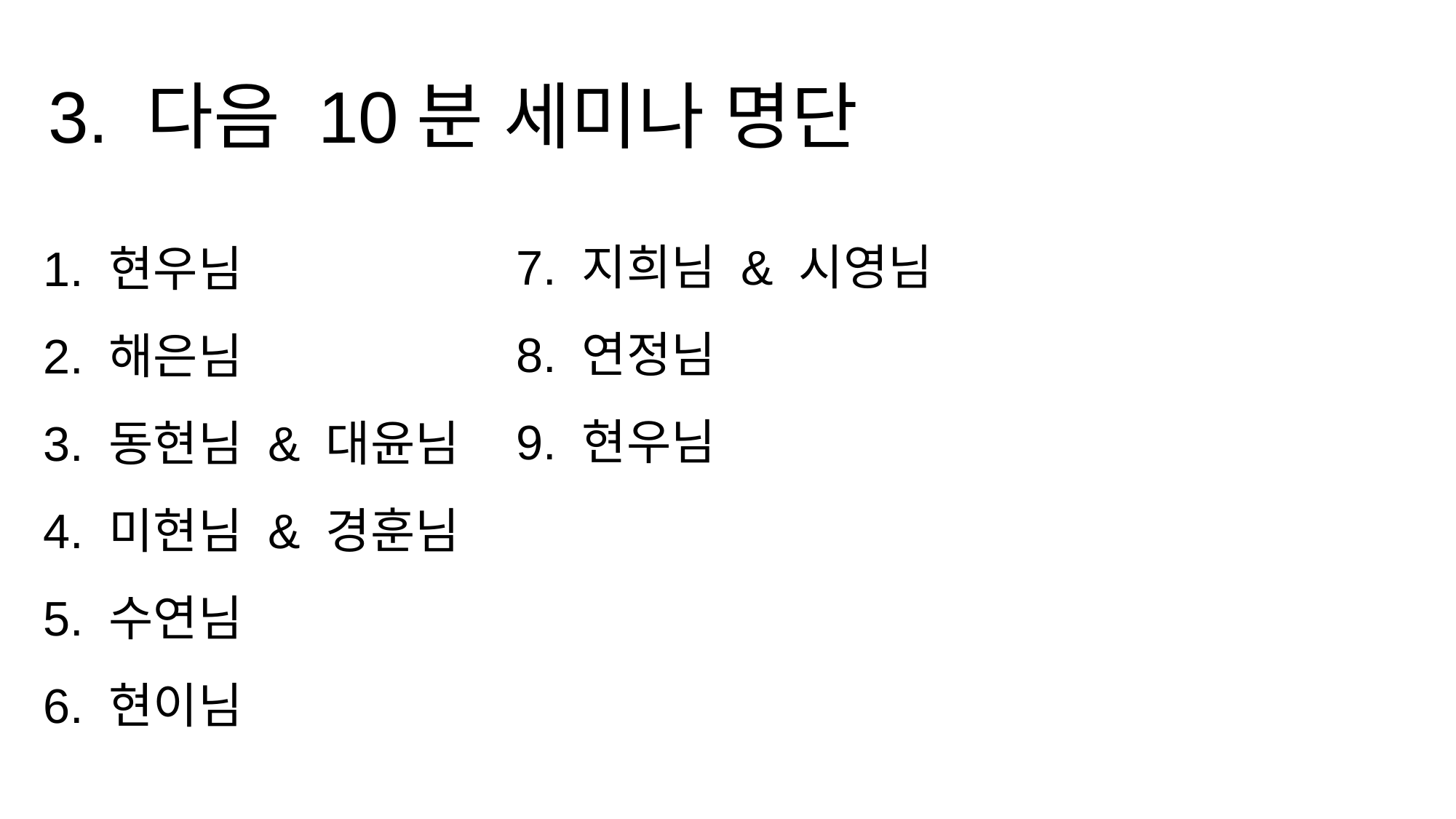

3. 다음 10분 세미나 명단
7. 지희님 & 시영님
8. 연정님
9. 현우님
1. 현우님
2. 해은님
3. 동현님 & 대윤님
4. 미현님 & 경훈님
5. 수연님
6. 현이님